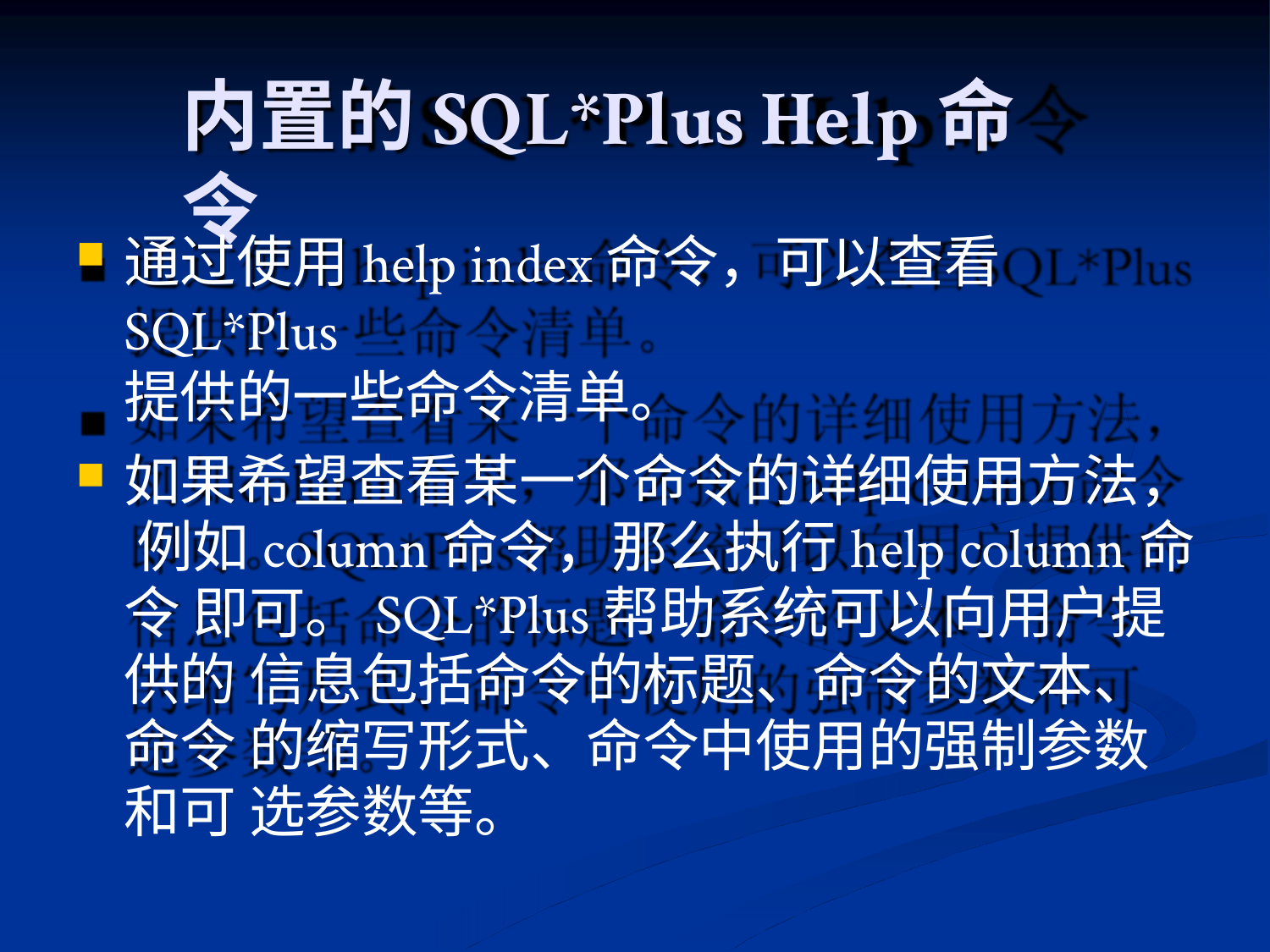

# 内置的SQL*Plus Help命令

通过使用help index命令，可以查看SQL*Plus
提供的一些命令清单。
如果希望查看某一个命令的详细使用方法，  例如column命令，那么执行help column命令 即可。SQL*Plus帮助系统可以向用户提供的 信息包括命令的标题、命令的文本、命令 的缩写形式、命令中使用的强制参数和可 选参数等。